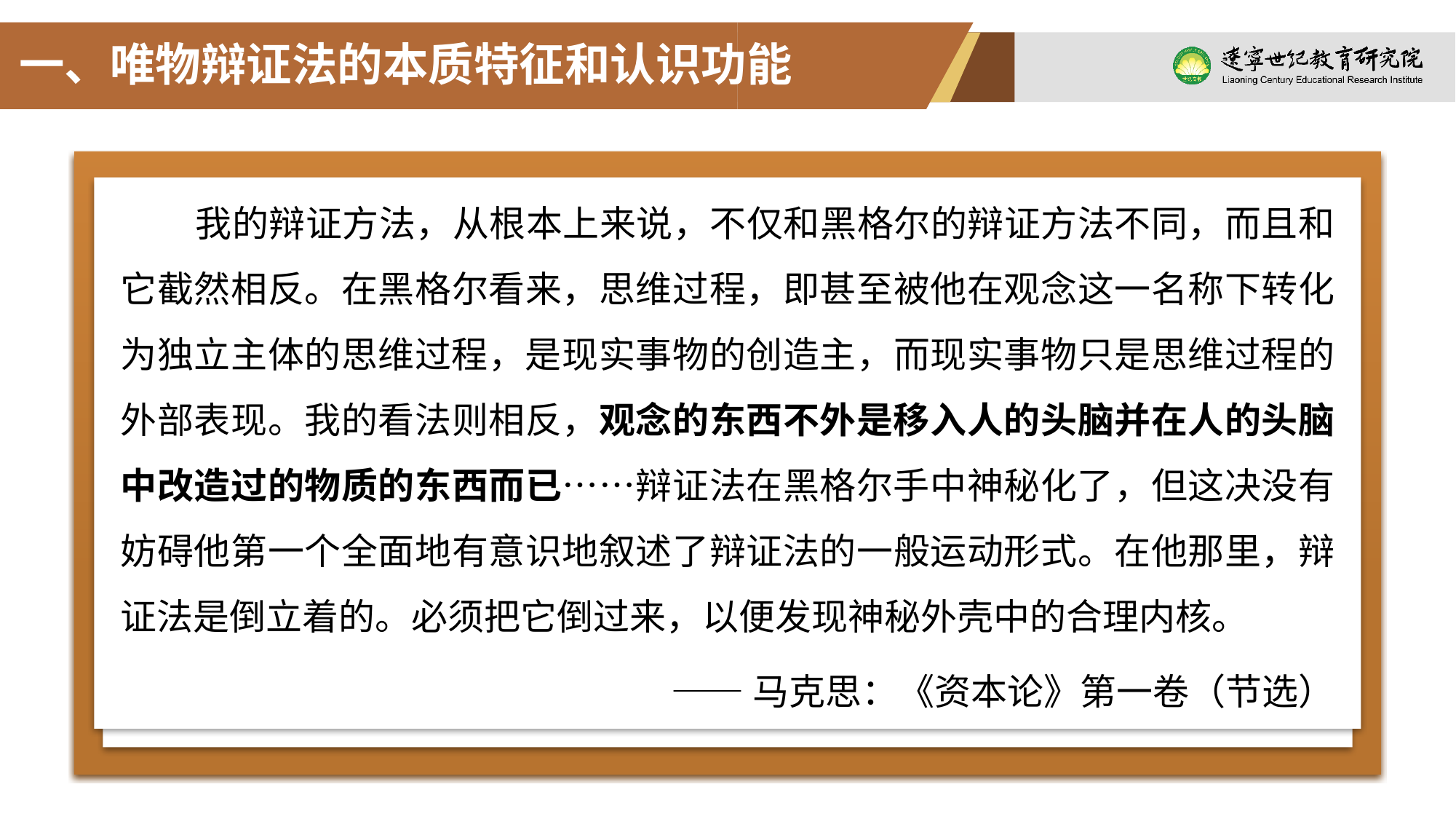

一、唯物辩证法的本质特征和认识功能

我的辩证方法，从根本上来说，不仅和黑格尔的辩证方法不同，而且和它截然相反。在黑格尔看来，思维过程，即甚至被他在观念这一名称下转化为独立主体的思维过程，是现实事物的创造主，而现实事物只是思维过程的外部表现。我的看法则相反，观念的东西不外是移入人的头脑并在人的头脑中改造过的物质的东西而已……辩证法在黑格尔手中神秘化了，但这决没有妨碍他第一个全面地有意识地叙述了辩证法的一般运动形式。在他那里，辩证法是倒立着的。必须把它倒过来，以便发现神秘外壳中的合理内核。
——马克思：《资本论》第一卷（节选）